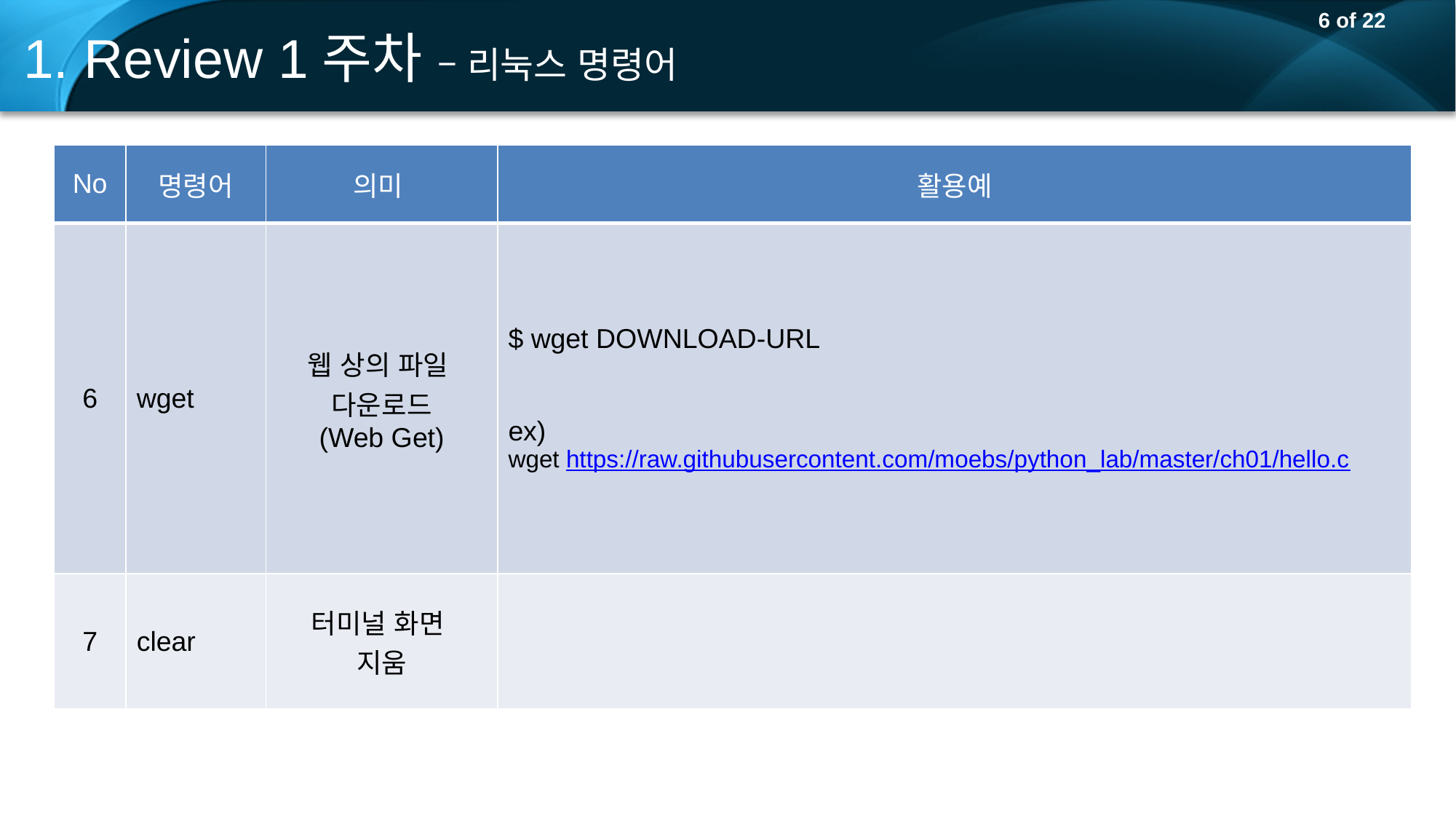

1. Review 1주차 – 리눅스 명령어
| No | 명령어 | 의미 | 활용예 |
| --- | --- | --- | --- |
| 6 | wget | 웹 상의 파일 다운로드 (Web Get) | $ wget DOWNLOAD-URL ex) wget https://raw.githubusercontent.com/moebs/python\_lab/master/ch01/hello.c |
| 7 | clear | 터미널 화면 지움 |  |